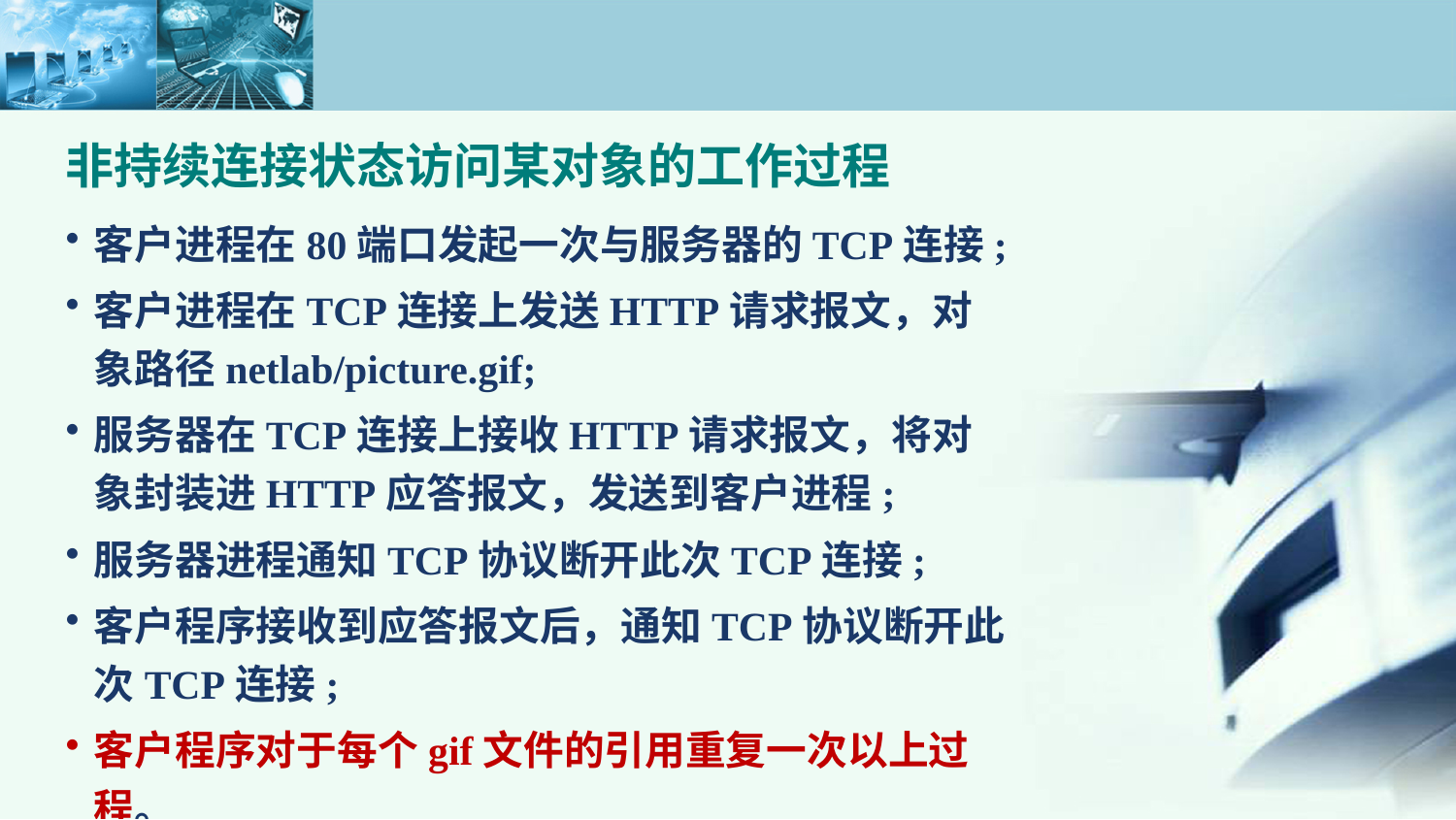

非持续连接状态访问某对象的工作过程

客户进程在80端口发起一次与服务器的TCP连接;
客户进程在TCP连接上发送HTTP请求报文，对象路径netlab/picture.gif;
服务器在TCP连接上接收HTTP请求报文，将对象封装进HTTP应答报文，发送到客户进程;
服务器进程通知TCP协议断开此次TCP连接;
客户程序接收到应答报文后，通知TCP协议断开此次TCP连接;
客户程序对于每个gif文件的引用重复一次以上过程。